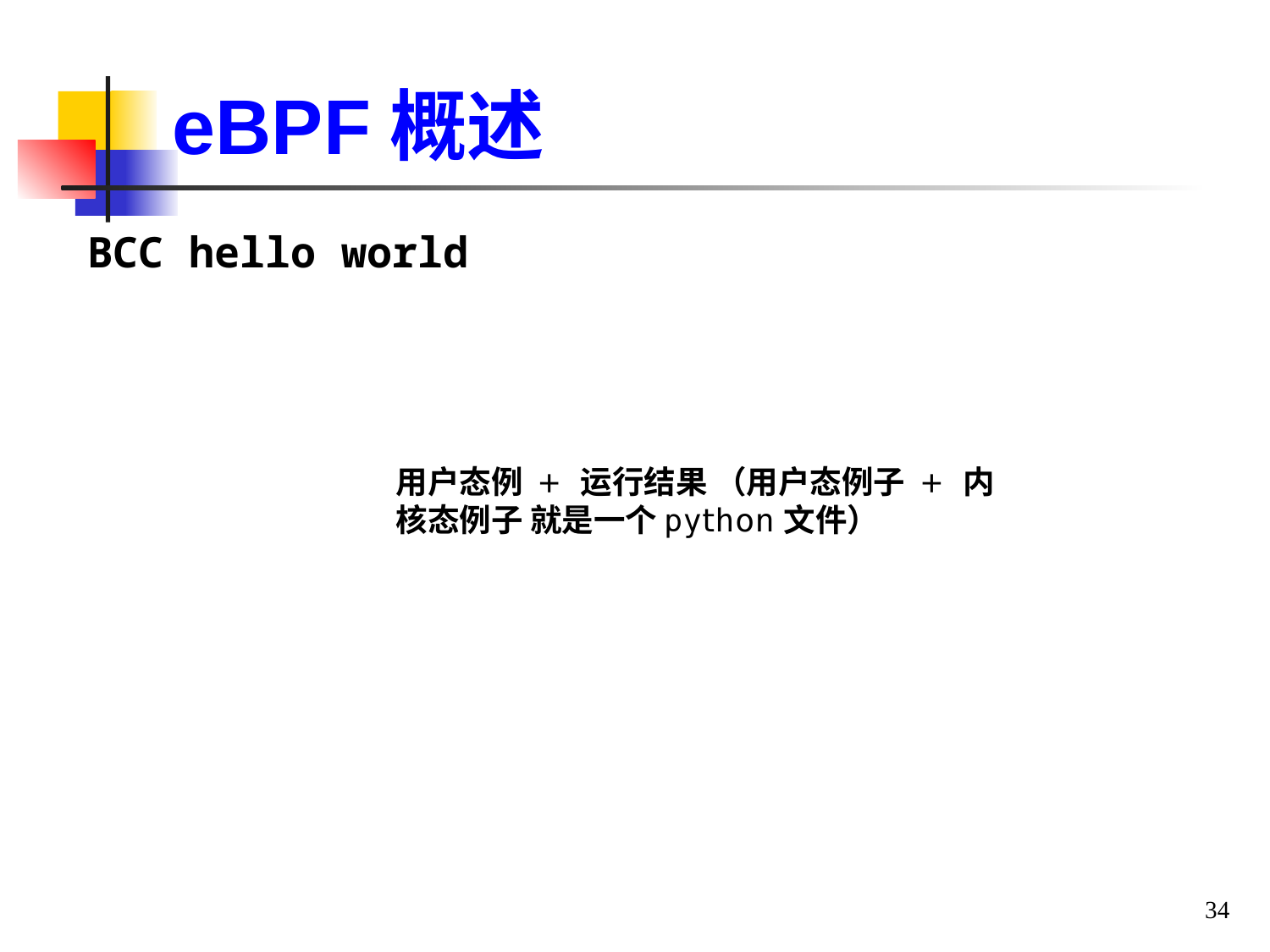

eBPF概述
BCC hello world
用户态例 + 运行结果 （用户态例子 + 内核态例子 就是一个python文件）
34